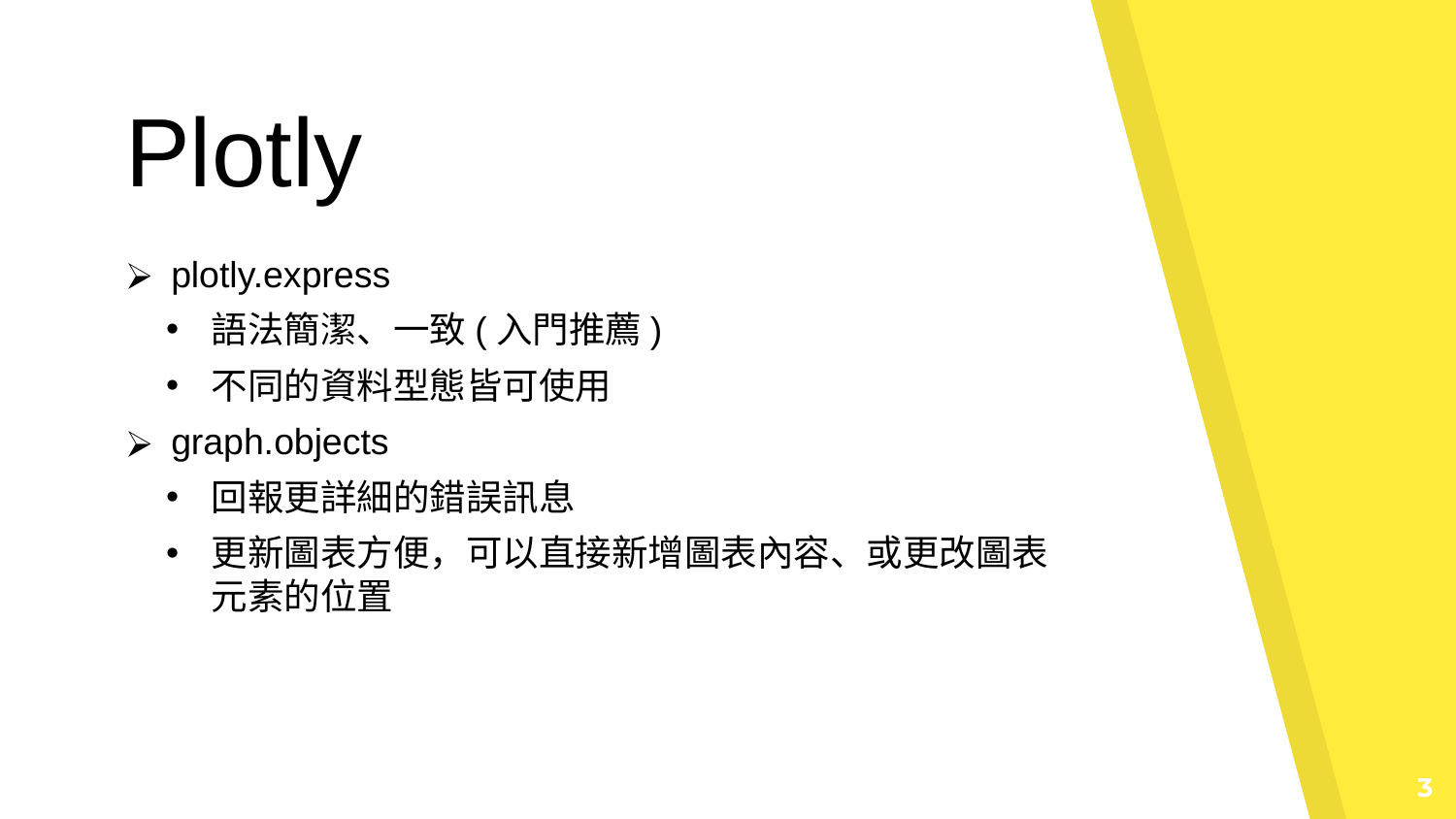

Plotly
plotly.express
語法簡潔、一致(入門推薦)
不同的資料型態皆可使用
graph.objects
回報更詳細的錯誤訊息
更新圖表方便，可以直接新增圖表內容、或更改圖表元素的位置

3